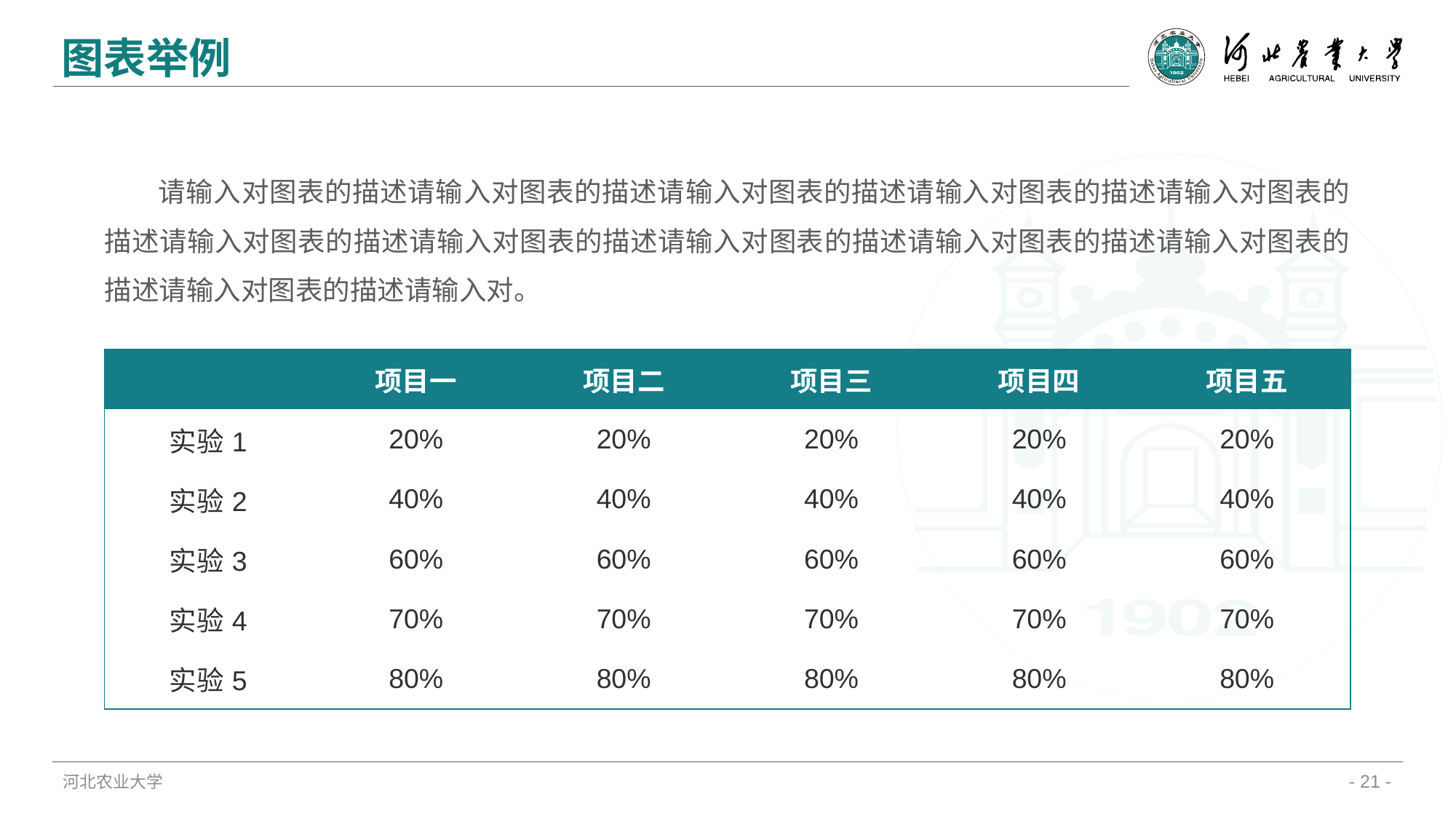

图表举例
请输入对图表的描述请输入对图表的描述请输入对图表的描述请输入对图表的描述请输入对图表的描述请输入对图表的描述请输入对图表的描述请输入对图表的描述请输入对图表的描述请输入对图表的描述请输入对图表的描述请输入对。
|  | 项目一 | 项目二 | 项目三 | 项目四 | 项目五 |
| --- | --- | --- | --- | --- | --- |
| 实验1 | 20% | 20% | 20% | 20% | 20% |
| 实验2 | 40% | 40% | 40% | 40% | 40% |
| 实验3 | 60% | 60% | 60% | 60% | 60% |
| 实验4 | 70% | 70% | 70% | 70% | 70% |
| 实验5 | 80% | 80% | 80% | 80% | 80% |
河北农业大学
- 21 -